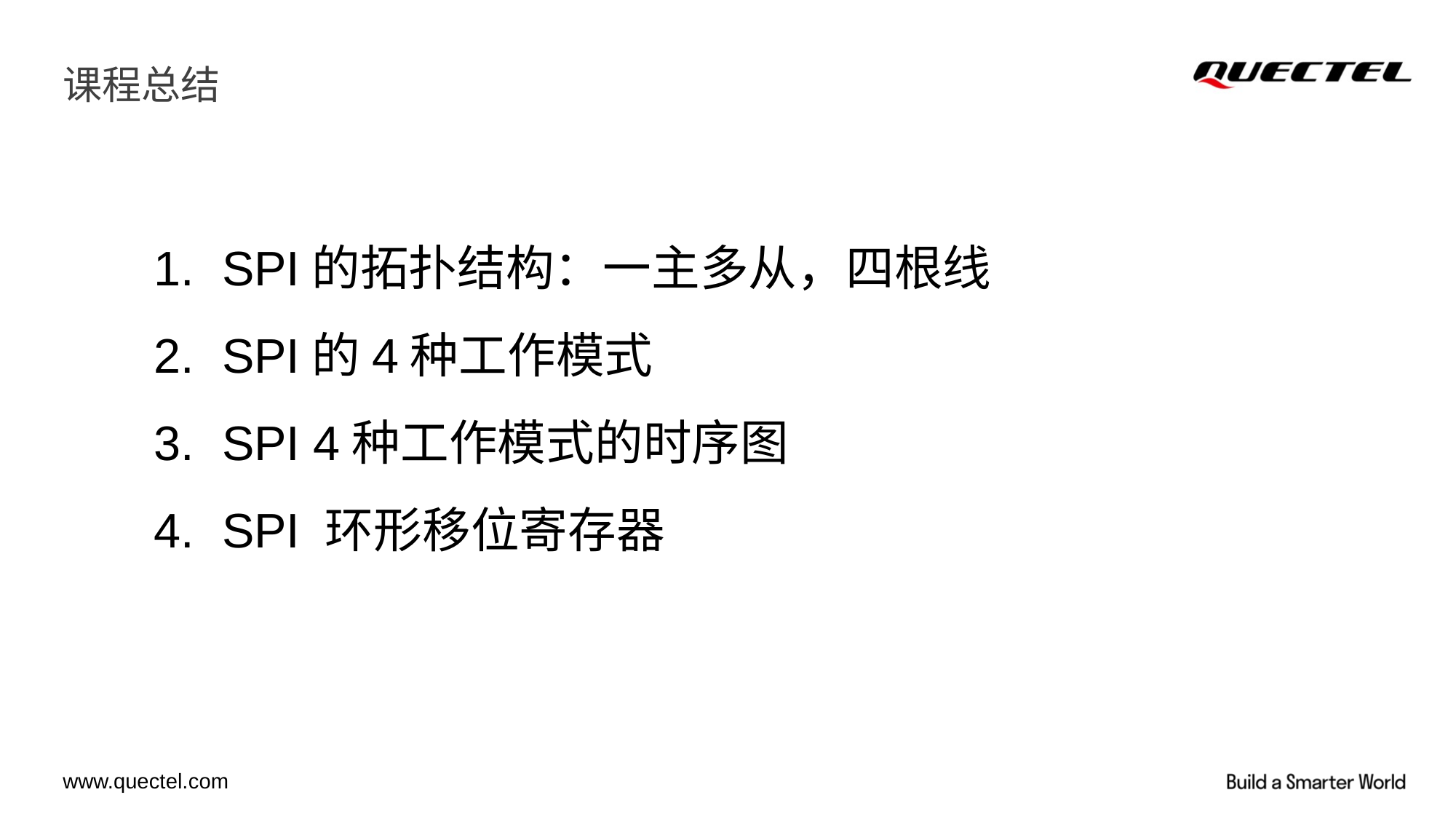

# 课程总结
 SPI的拓扑结构：一主多从，四根线
 SPI的4种工作模式
 SPI 4种工作模式的时序图
 SPI 环形移位寄存器